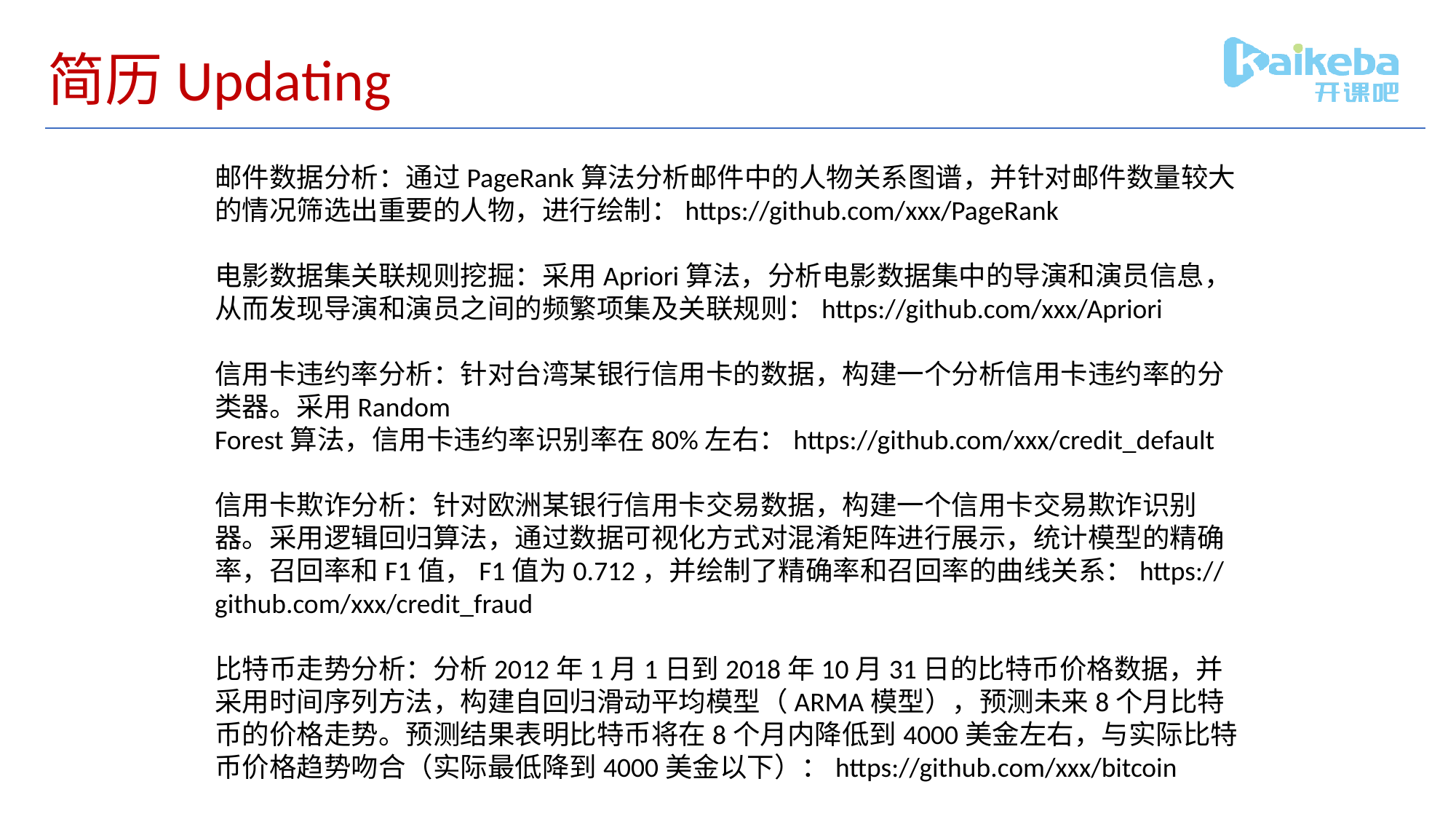

# 简历Updating
邮件数据分析：通过PageRank算法分析邮件中的人物关系图谱，并针对邮件数量较大的情况筛选出重要的人物，进行绘制：https://github.com/xxx/PageRank

电影数据集关联规则挖掘：采用Apriori算法，分析电影数据集中的导演和演员信息，从而发现导演和演员之间的频繁项集及关联规则：https://github.com/xxx/Apriori

信用卡违约率分析：针对台湾某银行信用卡的数据，构建一个分析信用卡违约率的分类器。采用Random Forest算法，信用卡违约率识别率在80%左右：https://github.com/xxx/credit_default

信用卡欺诈分析：针对欧洲某银行信用卡交易数据，构建一个信用卡交易欺诈识别器。采用逻辑回归算法，通过数据可视化方式对混淆矩阵进行展示，统计模型的精确率，召回率和F1值，F1值为0.712，并绘制了精确率和召回率的曲线关系：https://github.com/xxx/credit_fraud

比特币走势分析：分析2012年1月1日到2018年10月31日的比特币价格数据，并采用时间序列方法，构建自回归滑动平均模型（ARMA模型），预测未来8个月比特币的价格走势。预测结果表明比特币将在8个月内降低到4000美金左右，与实际比特币价格趋势吻合（实际最低降到4000美金以下）：https://github.com/xxx/bitcoin